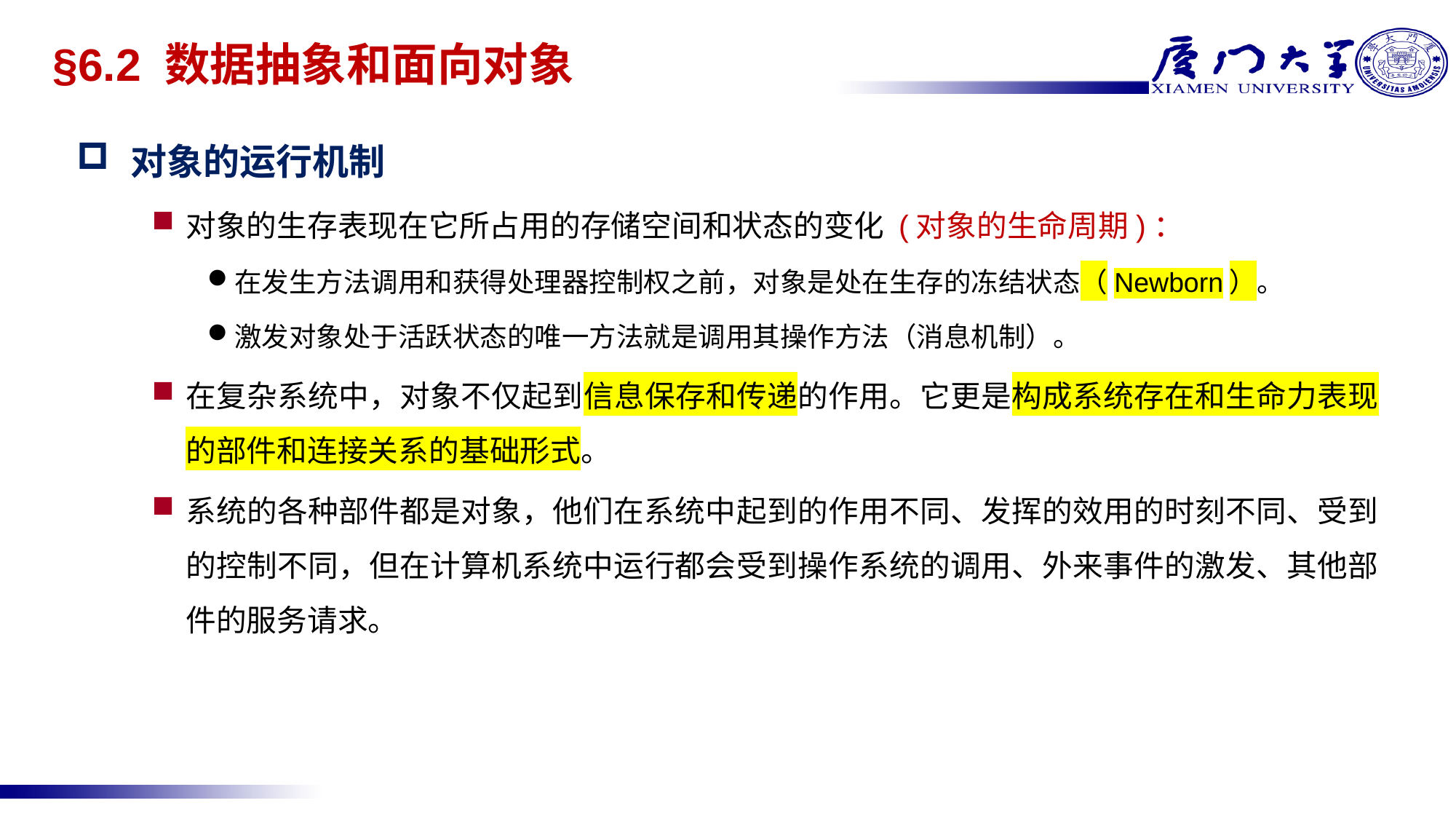

# §6.2 数据抽象和面向对象
对象的运行机制
对象的生存表现在它所占用的存储空间和状态的变化 (对象的生命周期)：
在发生方法调用和获得处理器控制权之前，对象是处在生存的冻结状态（Newborn）。
激发对象处于活跃状态的唯一方法就是调用其操作方法（消息机制）。
在复杂系统中，对象不仅起到信息保存和传递的作用。它更是构成系统存在和生命力表现的部件和连接关系的基础形式。
系统的各种部件都是对象，他们在系统中起到的作用不同、发挥的效用的时刻不同、受到的控制不同，但在计算机系统中运行都会受到操作系统的调用、外来事件的激发、其他部件的服务请求。